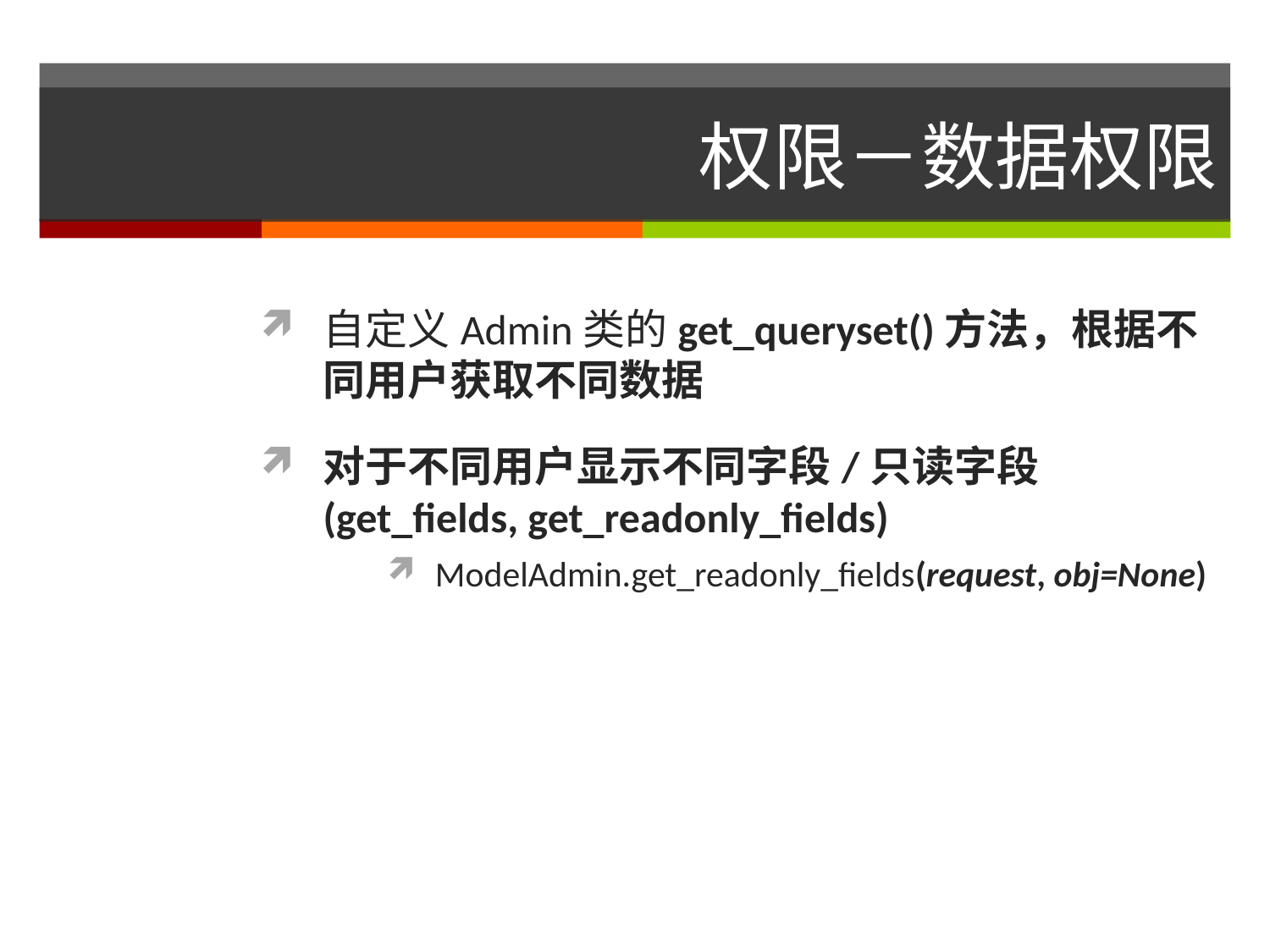

# 权限－数据权限
自定义Admin类的get_queryset()方法，根据不同用户获取不同数据
对于不同用户显示不同字段/只读字段 (get_fields, get_readonly_fields)
ModelAdmin.get_readonly_fields(request, obj=None)